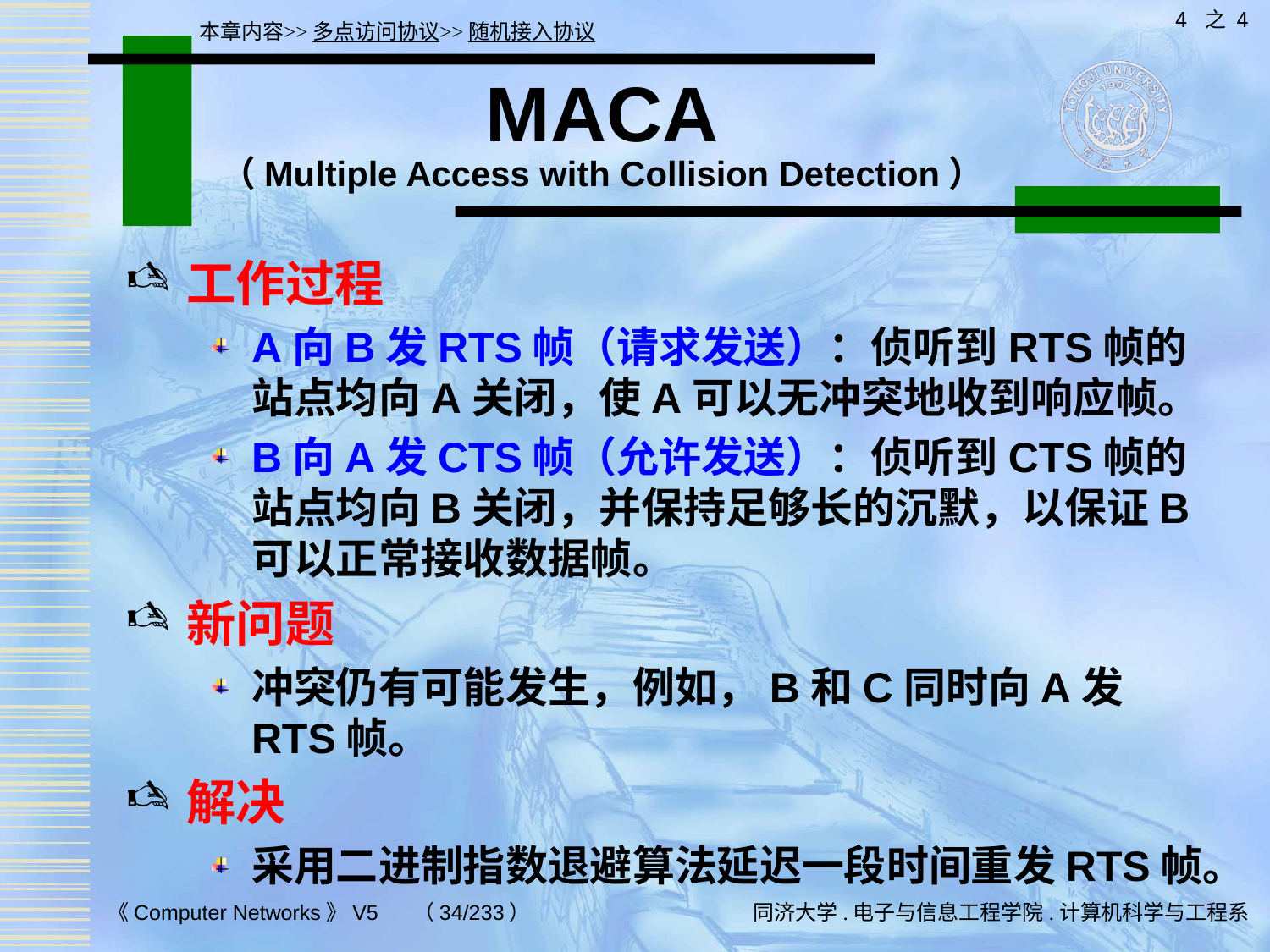

4 之 4
本章内容>>多点访问协议>>随机接入协议
# MACA （Multiple Access with Collision Detection）
工作过程
A向B发RTS帧（请求发送）：侦听到RTS帧的站点均向A关闭，使A可以无冲突地收到响应帧。
B向A发CTS帧（允许发送）：侦听到CTS帧的站点均向B关闭，并保持足够长的沉默，以保证B可以正常接收数据帧。
新问题
冲突仍有可能发生，例如，B和C同时向A发RTS帧。
解决
采用二进制指数退避算法延迟一段时间重发RTS帧。